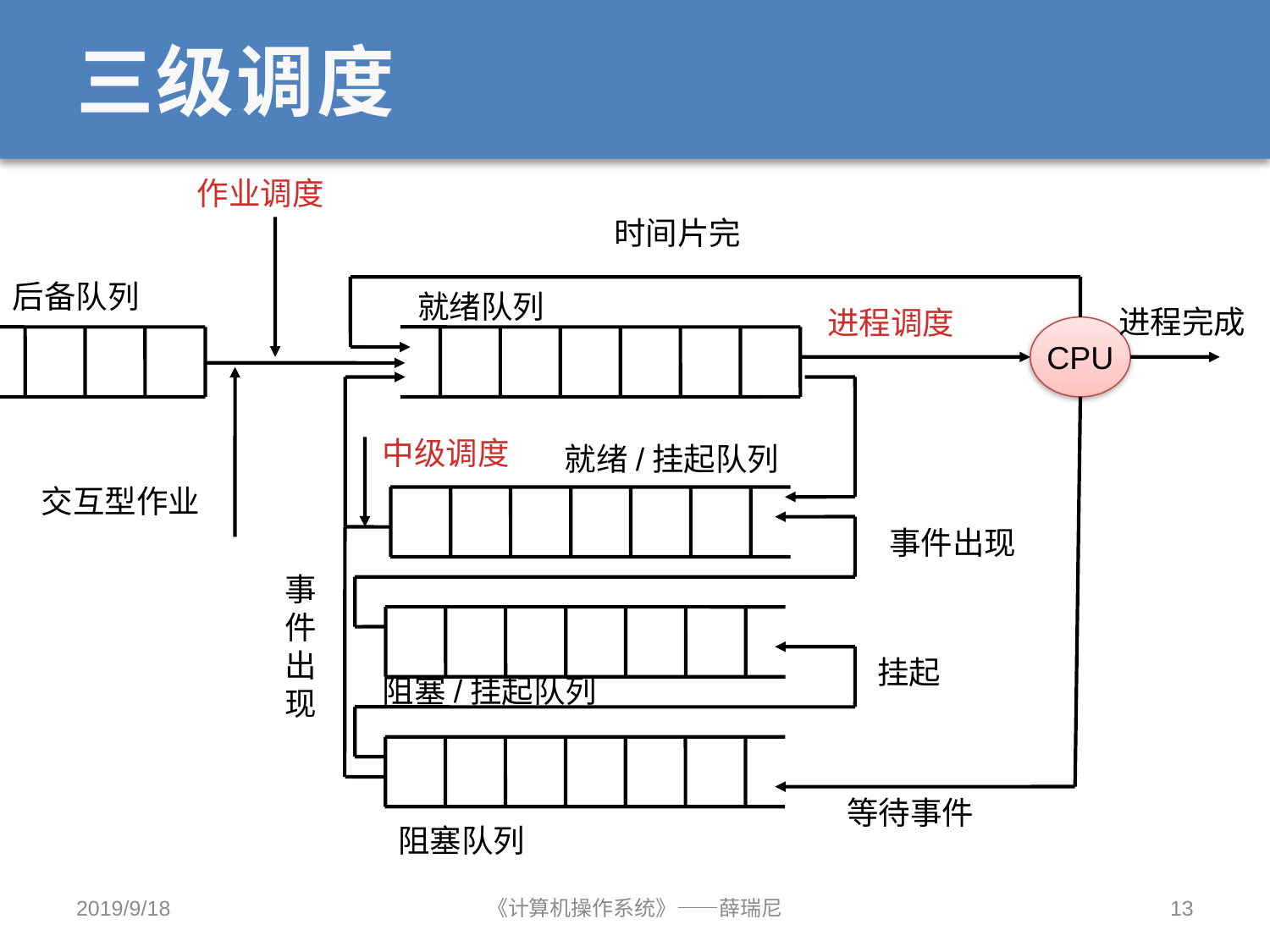

# 三级调度
作业调度
时间片完

后备队列

就绪队列
进程完成
进程调度
CPU

中级调度
就绪/挂起队列

交互型作业

事件出现

事件出现

挂起
阻塞/挂起队列

等待事件

阻塞队列
2019/9/18
《计算机操作系统》——薛瑞尼
13